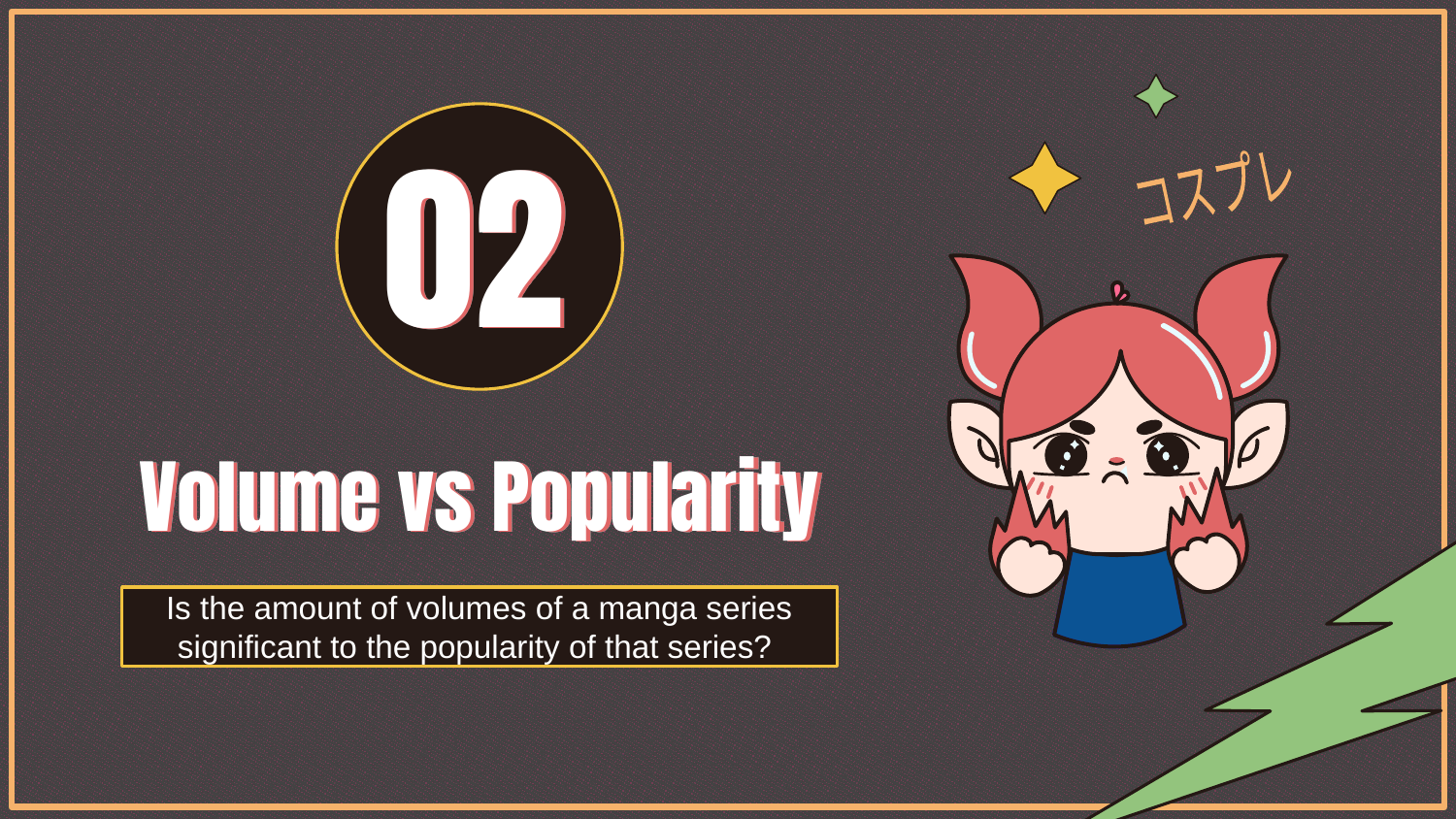

コスプレ
02

# Volume vs Popularity
Is the amount of volumes of a manga series significant to the popularity of that series?